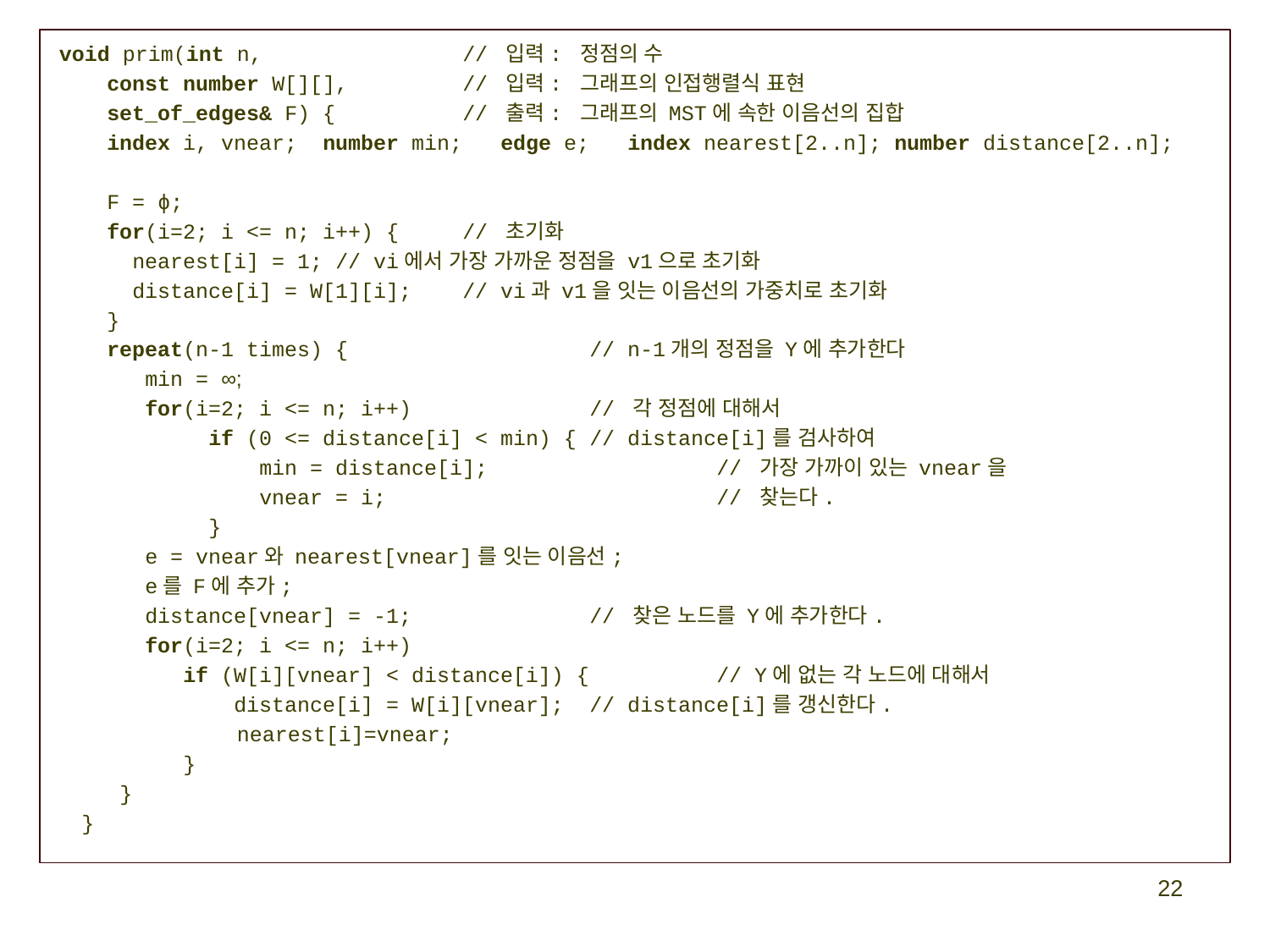

void prim(int n,		// 입력: 정점의 수
	  const number W[][],	// 입력: 그래프의 인접행렬식 표현
	  set_of_edges& F) {	// 출력: 그래프의 MST에 속한 이음선의 집합
	  index i, vnear;  number min;   edge e;   index nearest[2..n]; number distance[2..n];

	  F = ϕ;
	  for(i=2; i <= n; i++) {	// 초기화
	    nearest[i] = 1;	// vi에서 가장 가까운 정점을 v1으로 초기화
	    distance[i] = W[1][i];	// vi과 v1을 잇는 이음선의 가중치로 초기화
	  }
	  repeat(n-1 times) {		// n-1개의 정점을 Y에 추가한다
	     min = ∞;
	     for(i=2; i <= n; i++)		// 각 정점에 대해서
	          if (0 <= distance[i] < min) {	// distance[i]를 검사하여
	              min = distance[i];		// 가장 가까이 있는 vnear을
	              vnear = i;			// 찾는다.
	          }
	     e = vnear와 nearest[vnear]를 잇는 이음선;
	     e를 F에 추가;
	     distance[vnear] = -1;		// 찾은 노드를 Y에 추가한다.
	     for(i=2; i <= n; i++)
	        if (W[i][vnear] < distance[i]) {	// Y에 없는 각 노드에 대해서
	            distance[i] = W[i][vnear];	// distance[i]를 갱신한다.
                nearest[i]=vnear;
	        }
	   }
	}
22